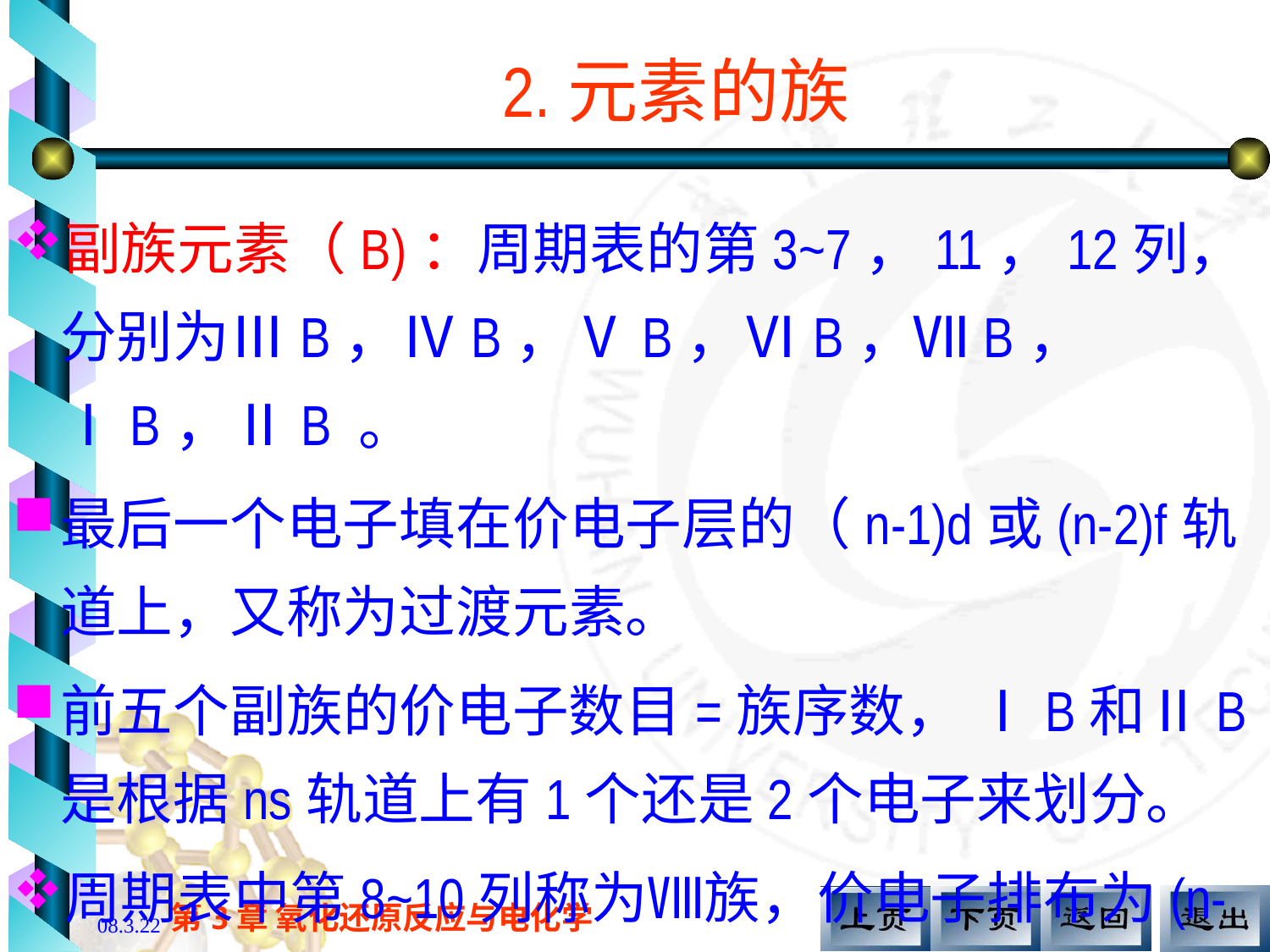

# 2.元素的族
副族元素（B)：周期表的第3~7，11，12列，分别为ⅢB，ⅣB，ⅤB，ⅥB，ⅦB， ⅠB，ⅡB 。
最后一个电子填在价电子层的（n-1)d或(n-2)f轨道上，又称为过渡元素。
前五个副族的价电子数目=族序数， ⅠB和ⅡB 是根据ns轨道上有1个还是2个电子来划分。
周期表中第8~10列称为Ⅷ族，价电子排布为(n-1)d6~10ns0~2，列数与价电子数相同。